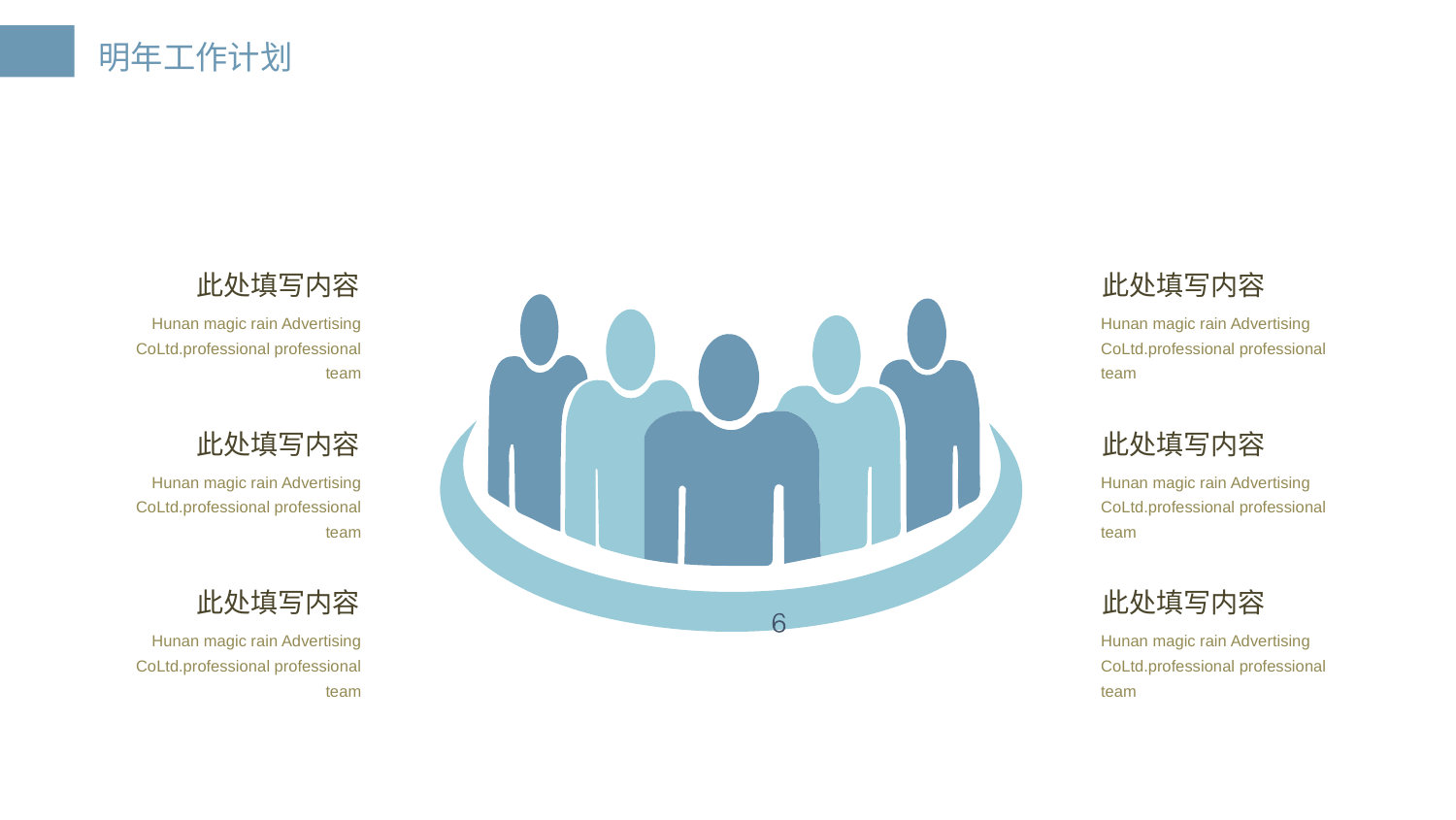

此处填写内容
Hunan magic rain Advertising CoLtd.professional professional team
此处填写内容
Hunan magic rain Advertising CoLtd.professional professional team

此处填写内容
Hunan magic rain Advertising CoLtd.professional professional team
此处填写内容
Hunan magic rain Advertising CoLtd.professional professional team

此处填写内容
Hunan magic rain Advertising CoLtd.professional professional team
此处填写内容
Hunan magic rain Advertising CoLtd.professional professional team